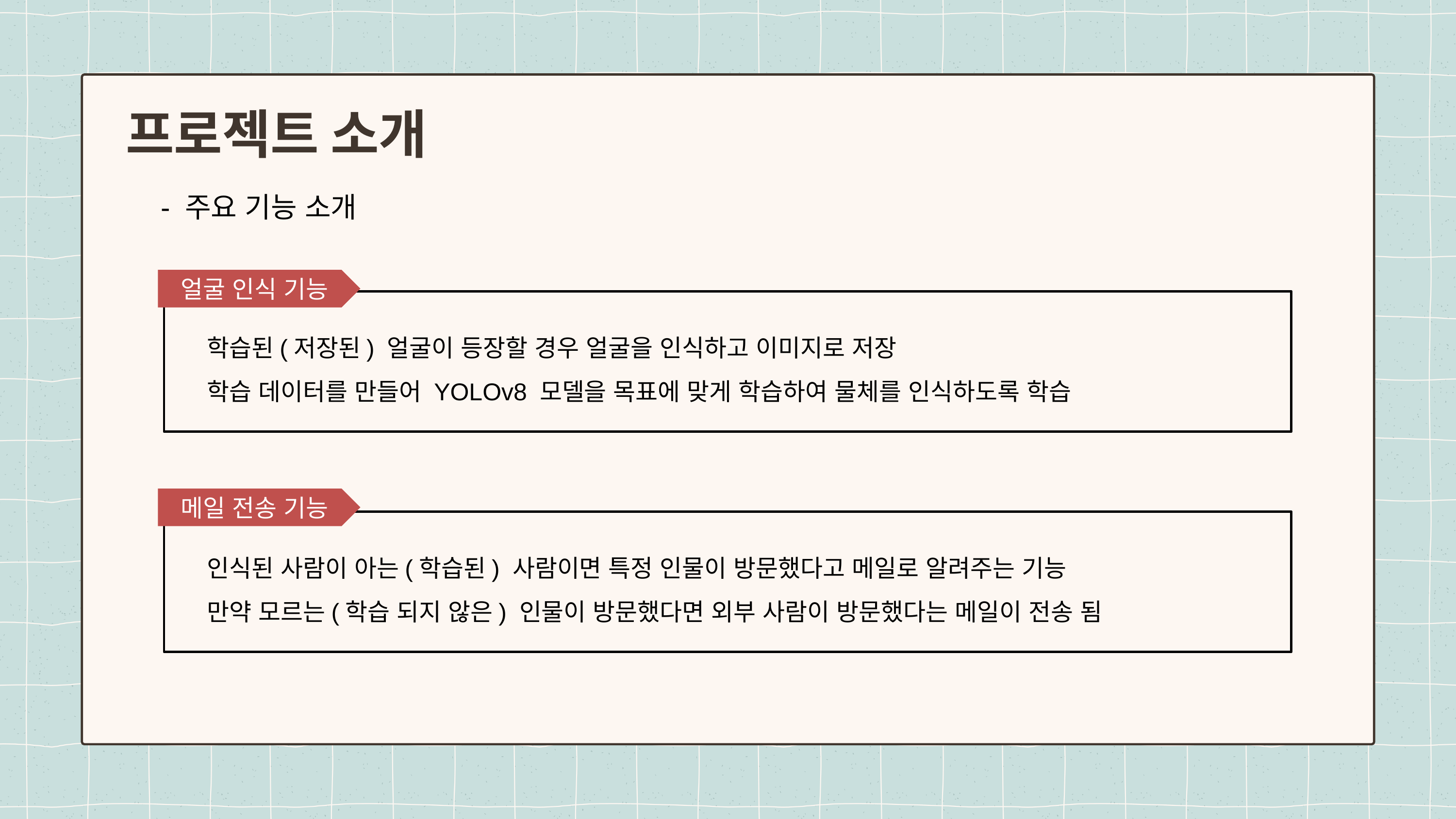

프로젝트 소개
- 주요 기능 소개
얼굴 인식 기능
학습된(저장된) 얼굴이 등장할 경우 얼굴을 인식하고 이미지로 저장
학습 데이터를 만들어 YOLOv8 모델을 목표에 맞게 학습하여 물체를 인식하도록 학습

메일 전송 기능
인식된 사람이 아는(학습된) 사람이면 특정 인물이 방문했다고 메일로 알려주는 기능
만약 모르는(학습 되지 않은) 인물이 방문했다면 외부 사람이 방문했다는 메일이 전송 됨